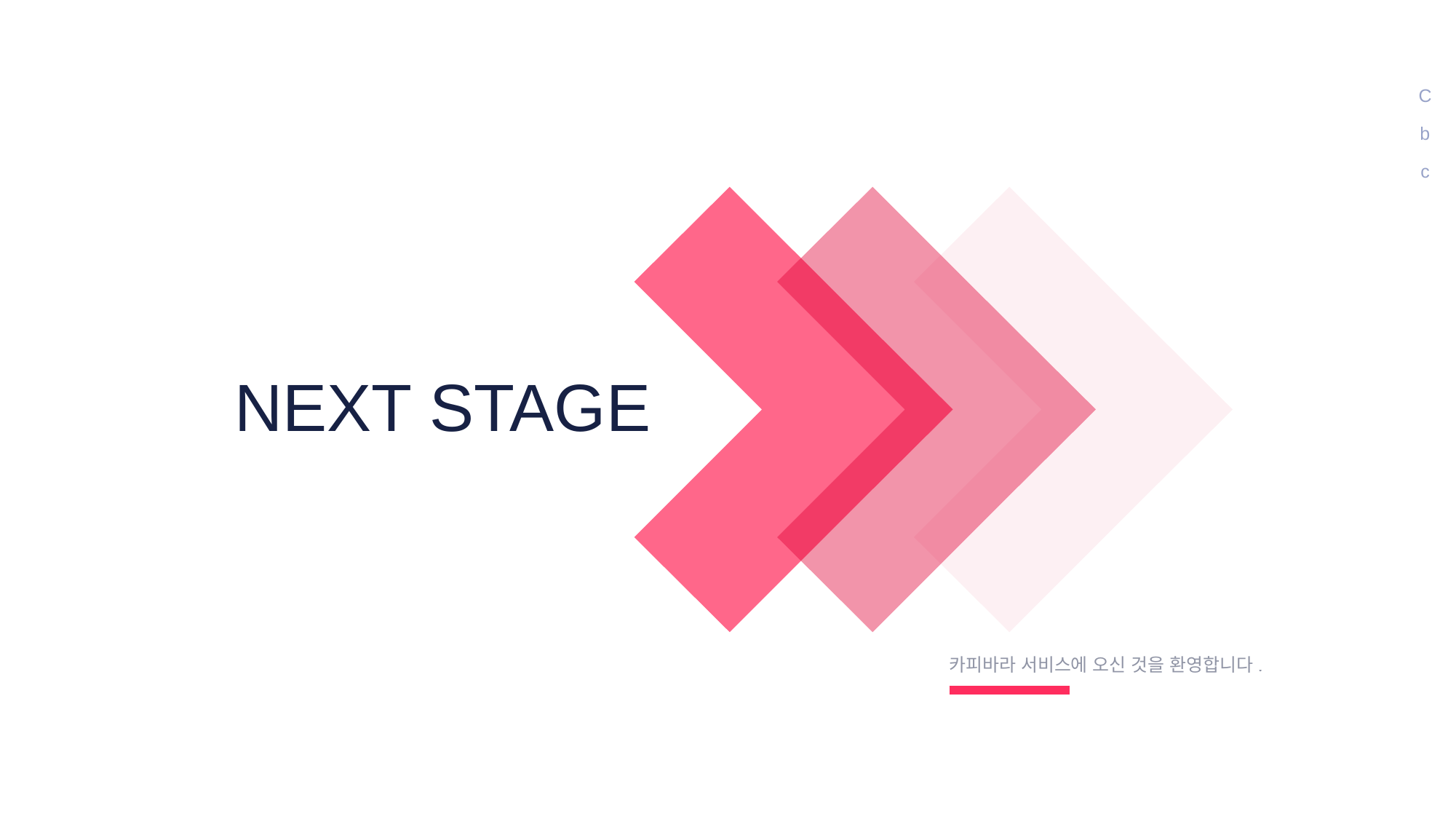

NEXT STAGE
카피바라 서비스에 오신 것을 환영합니다.